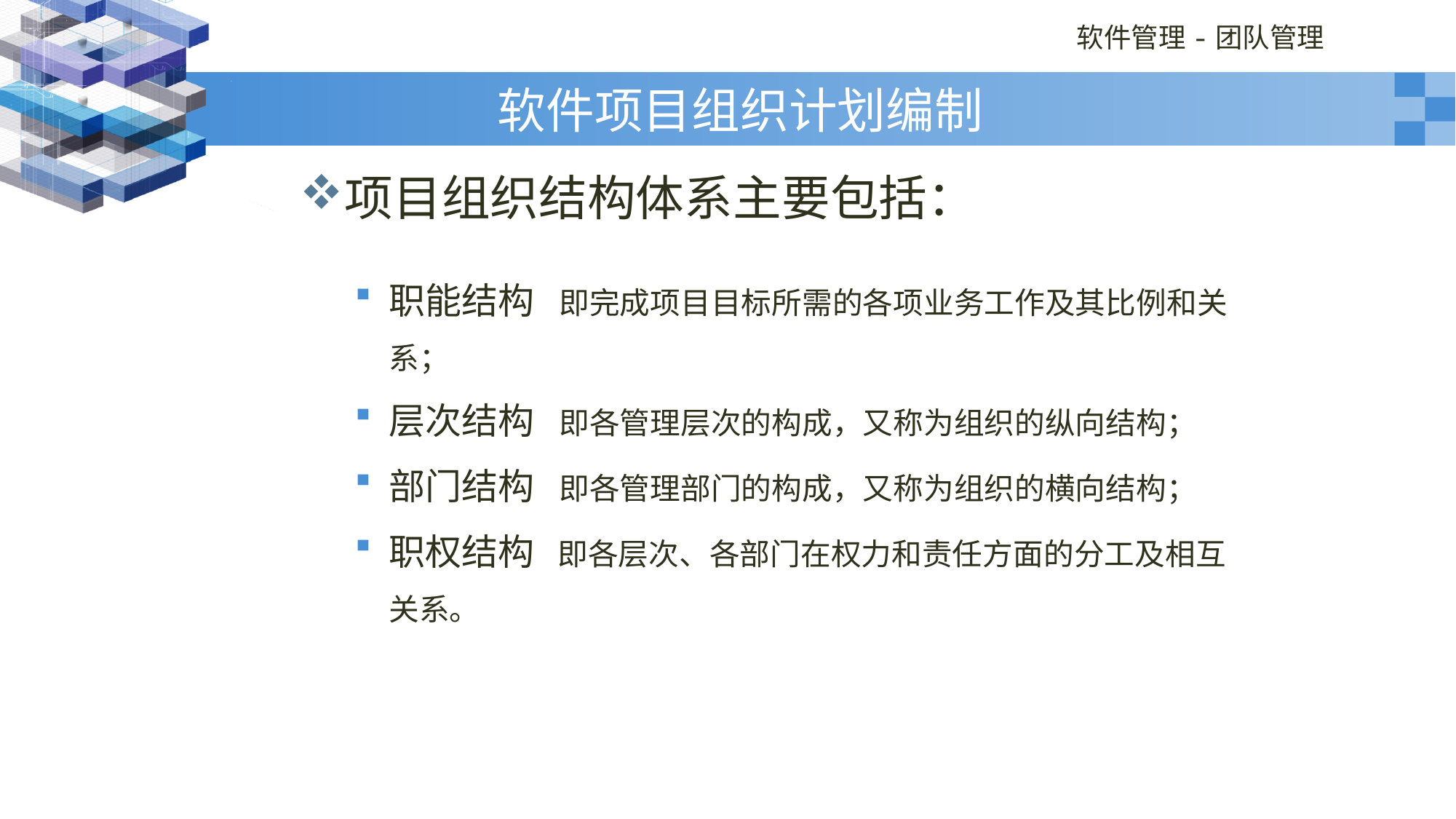

# 软件项目组织计划编制
项目组织结构体系主要包括：

职能结构   即完成项目目标所需的各项业务工作及其比例和关系；
层次结构   即各管理层次的构成，又称为组织的纵向结构；
部门结构   即各管理部门的构成，又称为组织的横向结构；
职权结构   即各层次、各部门在权力和责任方面的分工及相互关系。